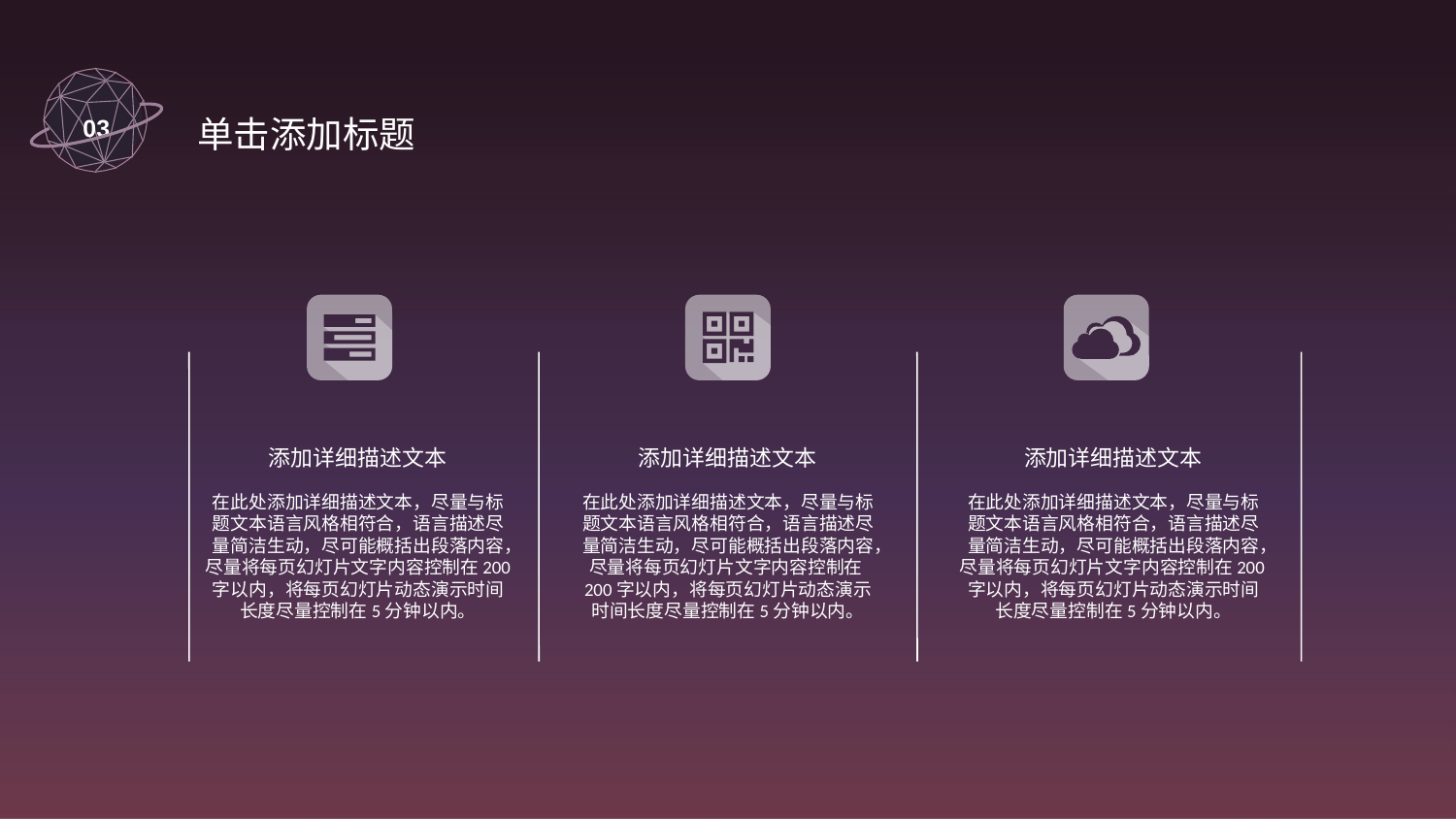

03

 单击添加标题

添加详细描述文本
在此处添加详细描述文本，尽量与标题文本语言风格相符合，语言描述尽量简洁生动，尽可能概括出段落内容，尽量将每页幻灯片文字内容控制在200字以内，将每页幻灯片动态演示时间长度尽量控制在5分钟以内。
添加详细描述文本
在此处添加详细描述文本，尽量与标题文本语言风格相符合，语言描述尽量简洁生动，尽可能概括出段落内容，尽量将每页幻灯片文字内容控制在200字以内，将每页幻灯片动态演示时间长度尽量控制在5分钟以内。
添加详细描述文本
在此处添加详细描述文本，尽量与标题文本语言风格相符合，语言描述尽量简洁生动，尽可能概括出段落内容，尽量将每页幻灯片文字内容控制在200字以内，将每页幻灯片动态演示时间长度尽量控制在5分钟以内。